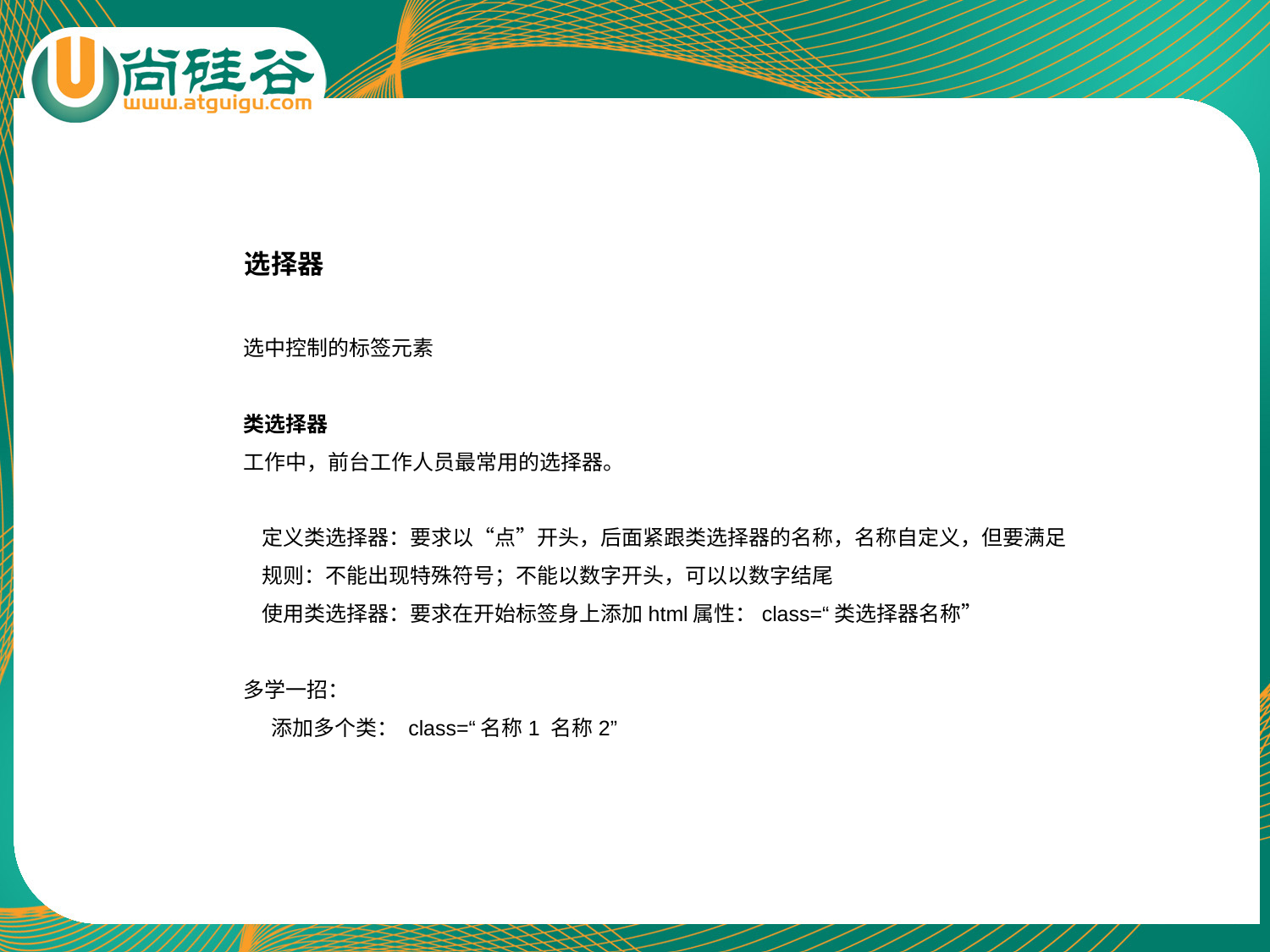

选择器
选中控制的标签元素

类选择器
工作中，前台工作人员最常用的选择器。

   定义类选择器：要求以“点”开头，后面紧跟类选择器的名称，名称自定义，但要满足
   规则：不能出现特殊符号；不能以数字开头，可以以数字结尾
   使用类选择器：要求在开始标签身上添加html属性：class=“类选择器名称”

多学一招：
     添加多个类： class=“名称1 名称2”